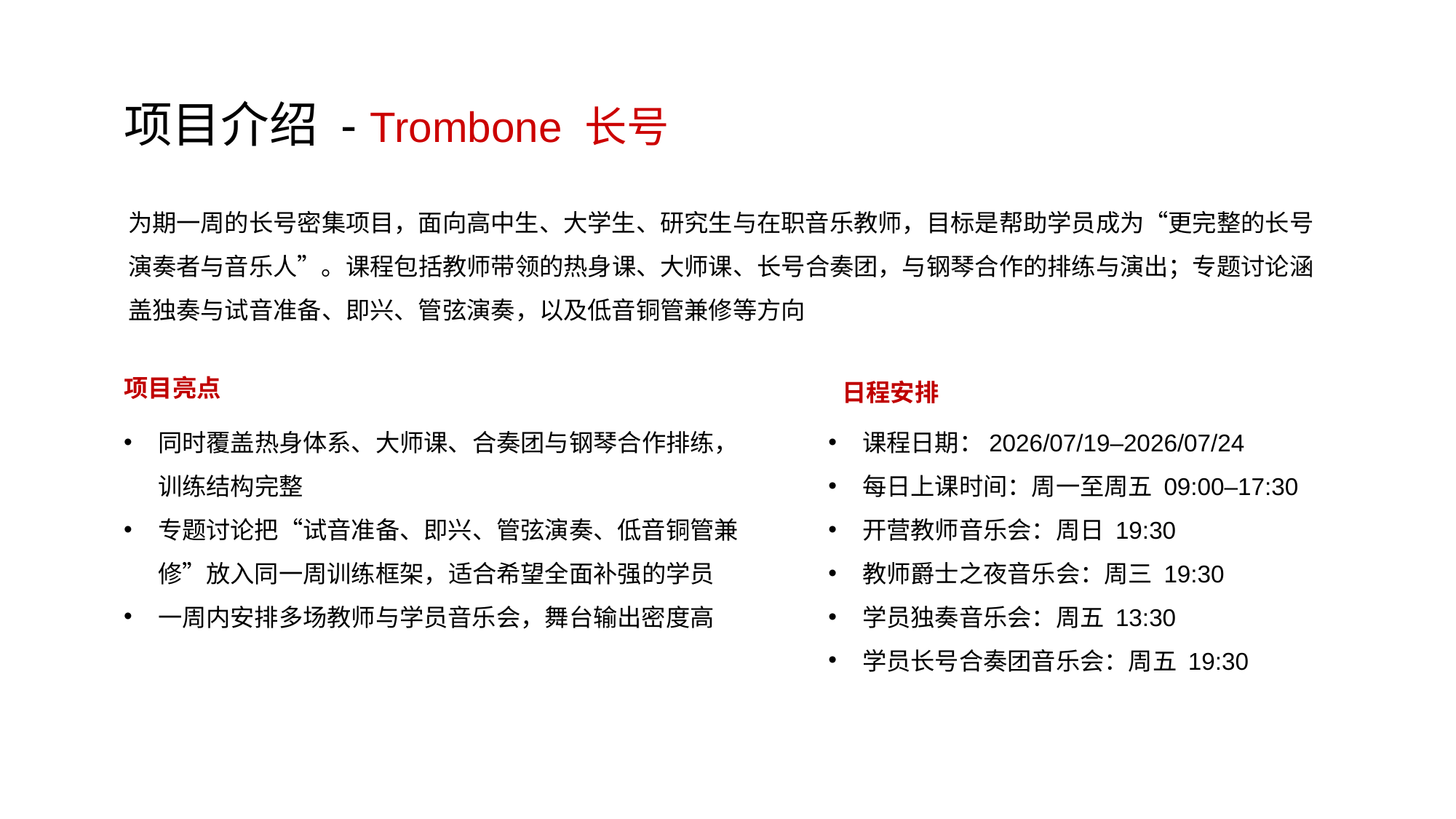

项目介绍 - Trombone 长号
为期一周的长号密集项目，面向高中生、大学生、研究生与在职音乐教师，目标是帮助学员成为“更完整的长号演奏者与音乐人”。课程包括教师带领的热身课、大师课、长号合奏团，与钢琴合作的排练与演出；专题讨论涵盖独奏与试音准备、即兴、管弦演奏，以及低音铜管兼修等方向
日程安排
课程日期：2026/07/19–2026/07/24
每日上课时间：周一至周五 09:00–17:30
开营教师音乐会：周日 19:30
教师爵士之夜音乐会：周三 19:30
学员独奏音乐会：周五 13:30
学员长号合奏团音乐会：周五 19:30
项目亮点
同时覆盖热身体系、大师课、合奏团与钢琴合作排练，训练结构完整
专题讨论把“试音准备、即兴、管弦演奏、低音铜管兼修”放入同一周训练框架，适合希望全面补强的学员
一周内安排多场教师与学员音乐会，舞台输出密度高